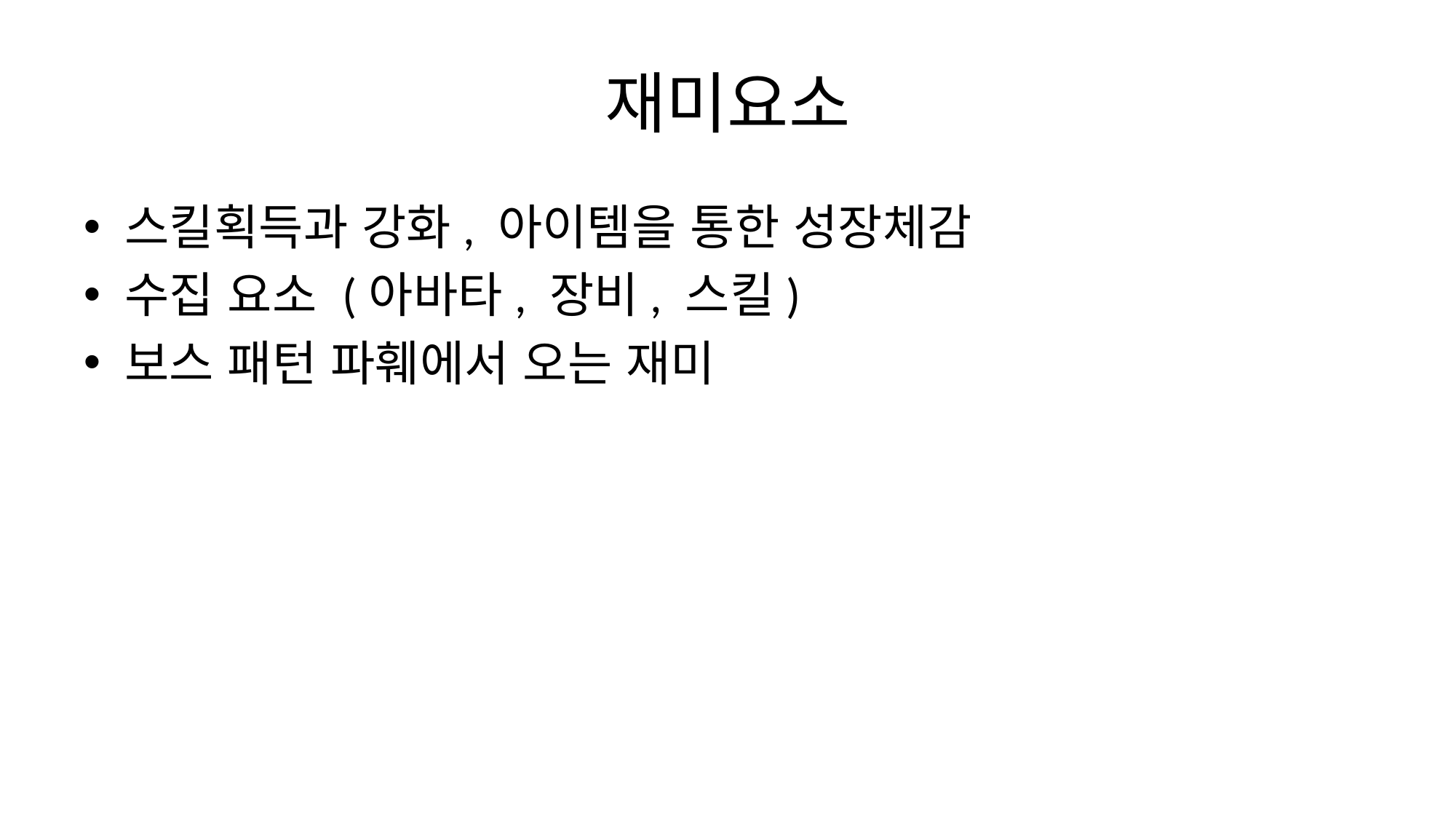

# 재미요소
스킬획득과 강화, 아이템을 통한 성장체감
수집 요소 (아바타, 장비, 스킬)
보스 패턴 파훼에서 오는 재미